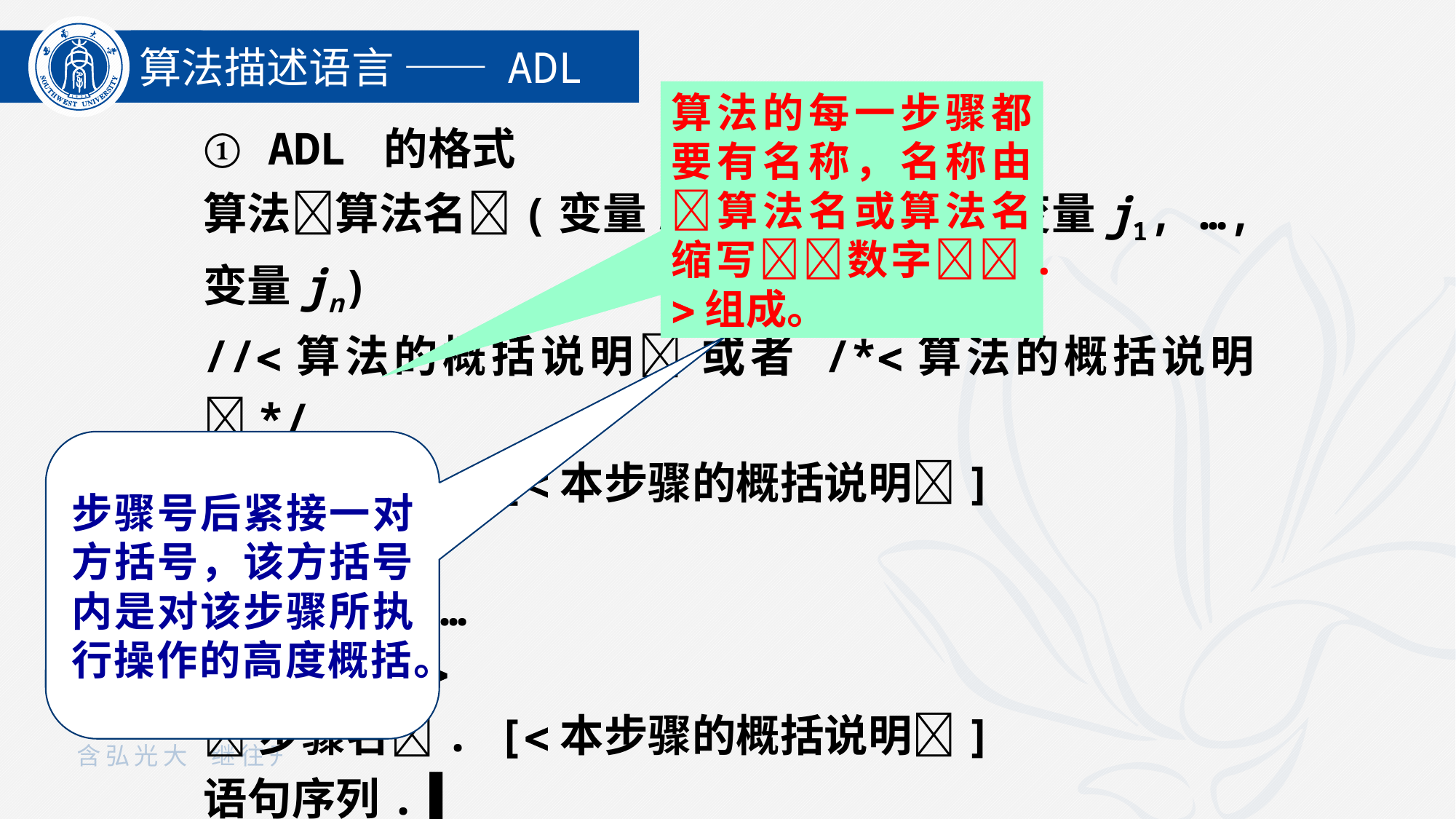

算法描述语言 —— ADL
算法的每一步骤都要有名称，名称由<算法名或算法名缩写><数字><.>组成。
① ADL 的格式
算法<算法名>(变量i1, …,变量im .变量j1, …,变量jn)
//<算法的概括说明> 或者 /*<算法的概括说明>*/
<步骤名>. [<本步骤的概括说明>]
    <操作1>
         …
    <操作J>
<步骤名>. [<本步骤的概括说明>]
语句序列.▐
步骤号后紧接一对方括号，该方括号内是对该步骤所执行操作的高度概括。